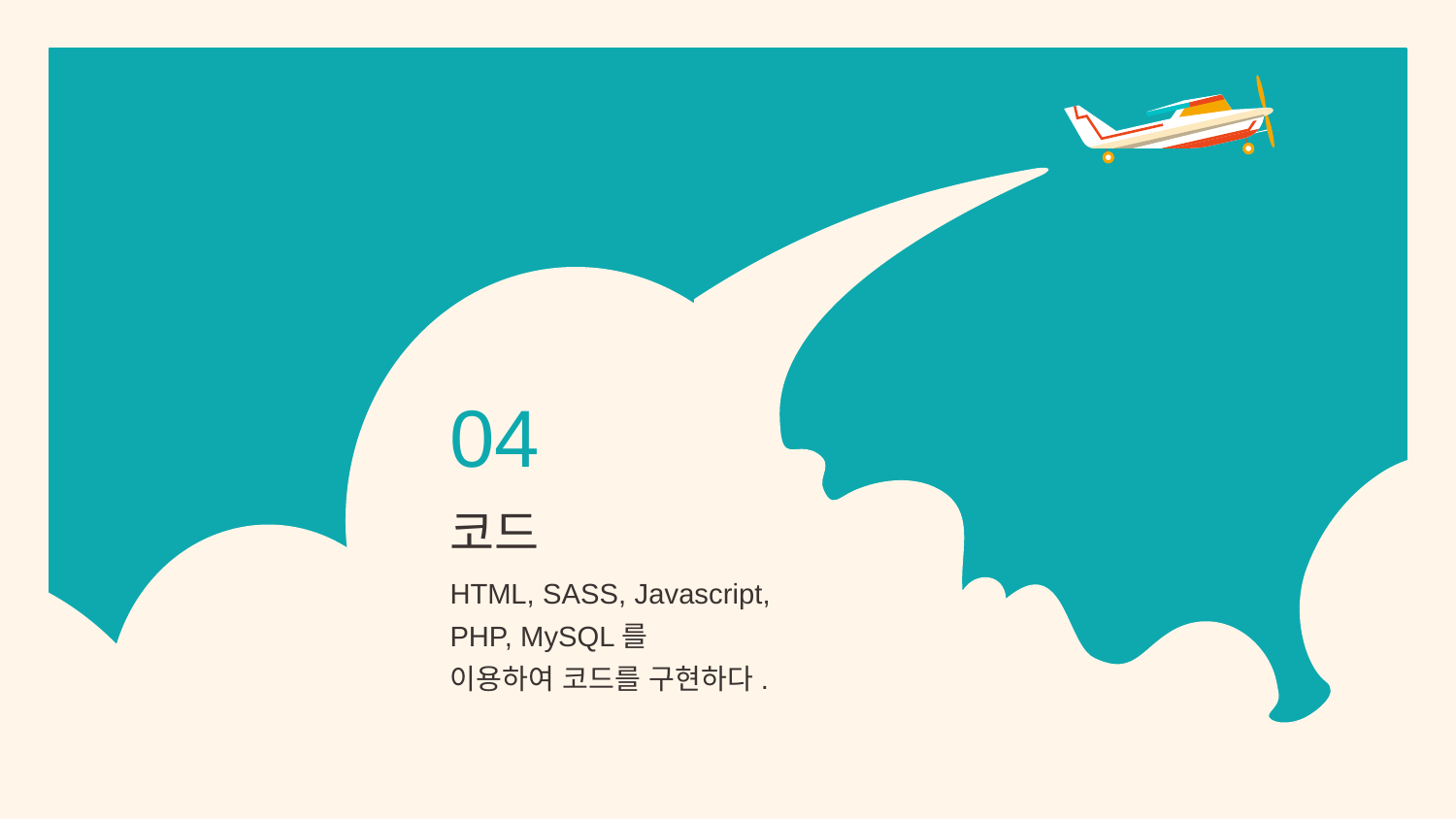

04
# 코드
HTML, SASS, Javascript,
PHP, MySQL를
이용하여 코드를 구현하다.